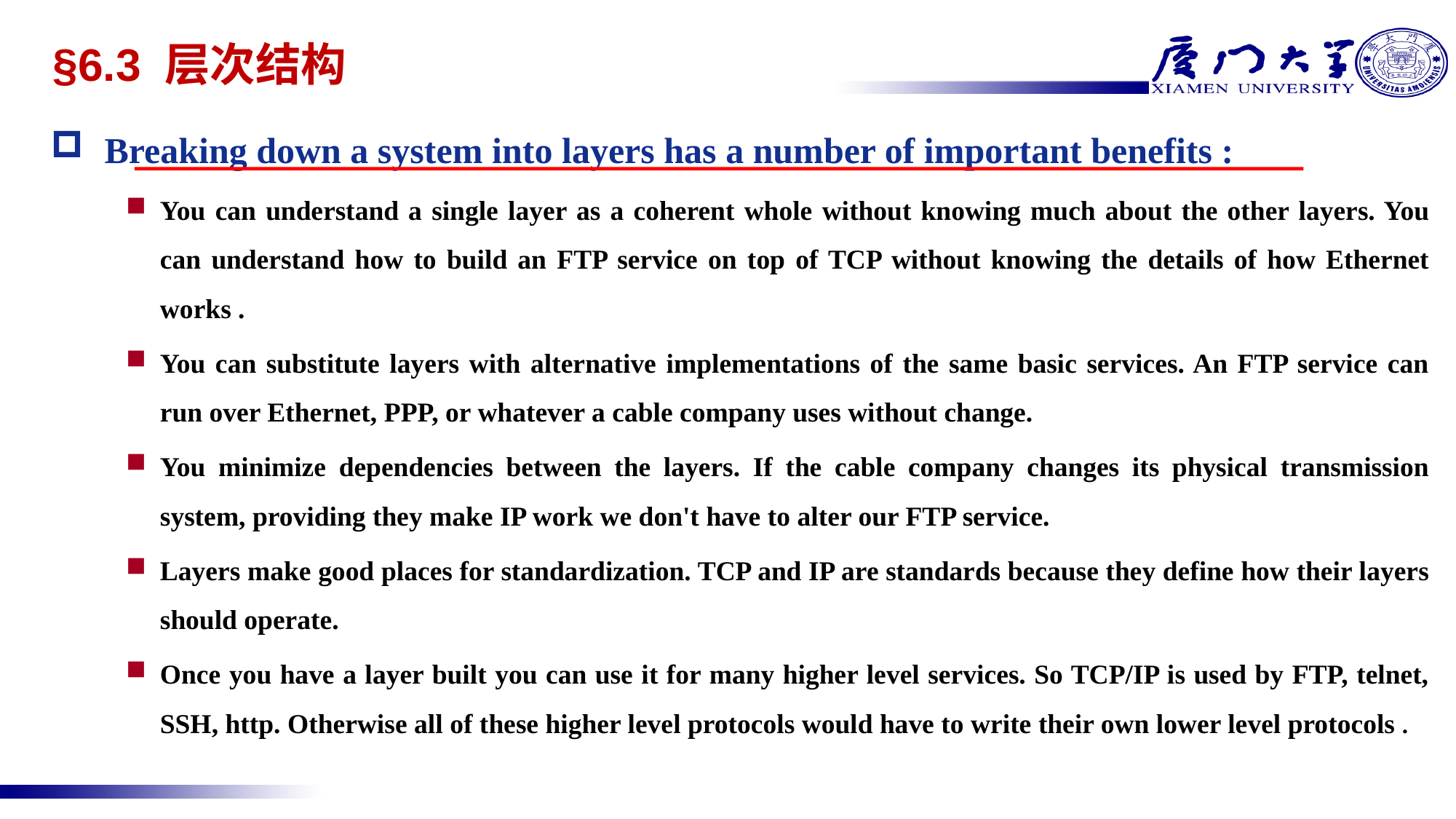

# §6.3 层次结构
Breaking down a system into layers has a number of important benefits :
You can understand a single layer as a coherent whole without knowing much about the other layers. You can understand how to build an FTP service on top of TCP without knowing the details of how Ethernet works .
You can substitute layers with alternative implementations of the same basic services. An FTP service can run over Ethernet, PPP, or whatever a cable company uses without change.
You minimize dependencies between the layers. If the cable company changes its physical transmission system, providing they make IP work we don't have to alter our FTP service.
Layers make good places for standardization. TCP and IP are standards because they define how their layers should operate.
Once you have a layer built you can use it for many higher level services. So TCP/IP is used by FTP, telnet, SSH, http. Otherwise all of these higher level protocols would have to write their own lower level protocols .